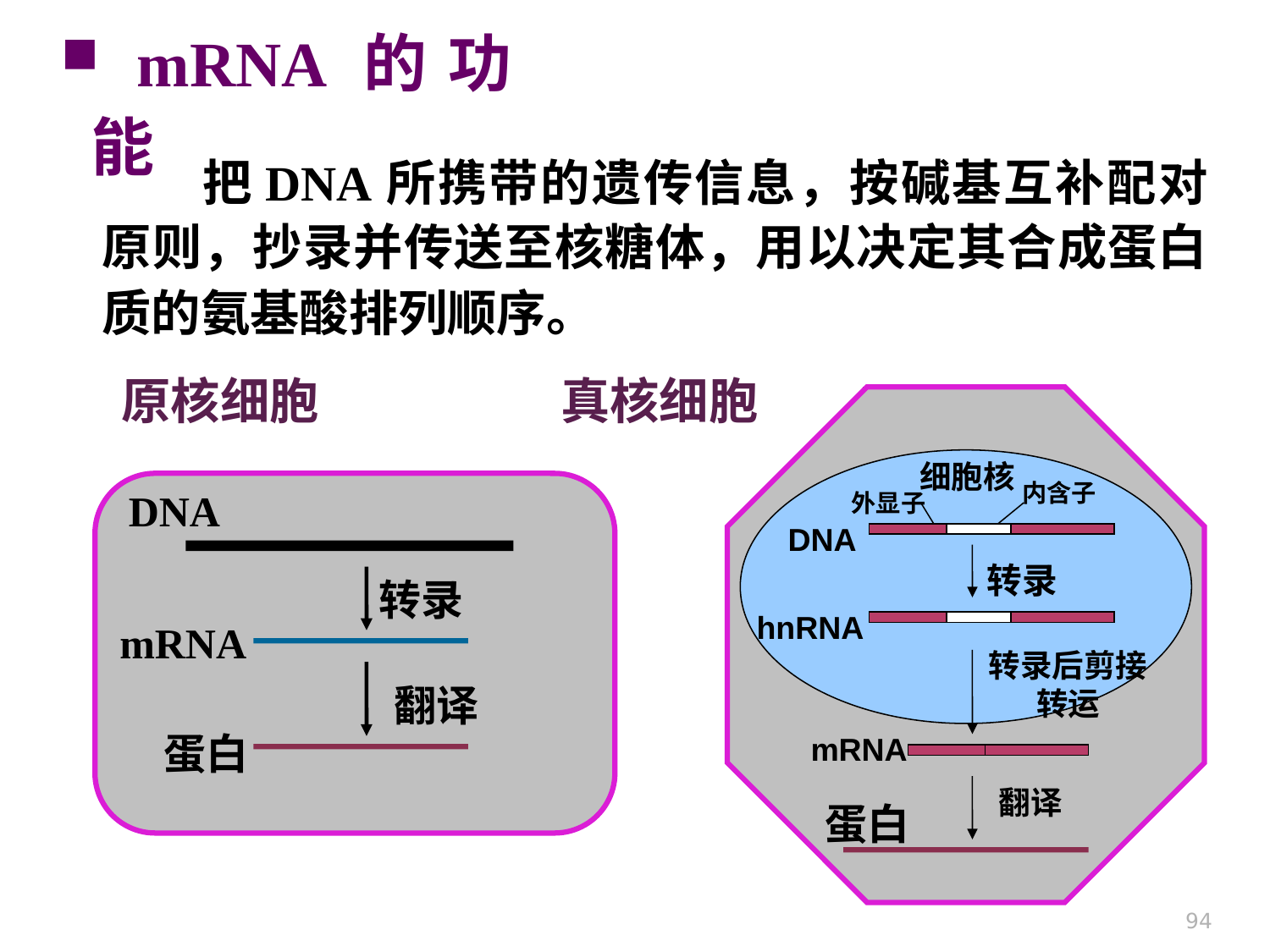

mRNA的功能
把DNA所携带的遗传信息，按碱基互补配对原则，抄录并传送至核糖体，用以决定其合成蛋白质的氨基酸排列顺序。
原核细胞

DNA

转录

mRNA

翻译
蛋白

真核细胞
细胞质

细胞核
内含子
外显子

DNA

转录
hnRNA

转录后剪接
转运

mRNA

翻译
蛋白

94